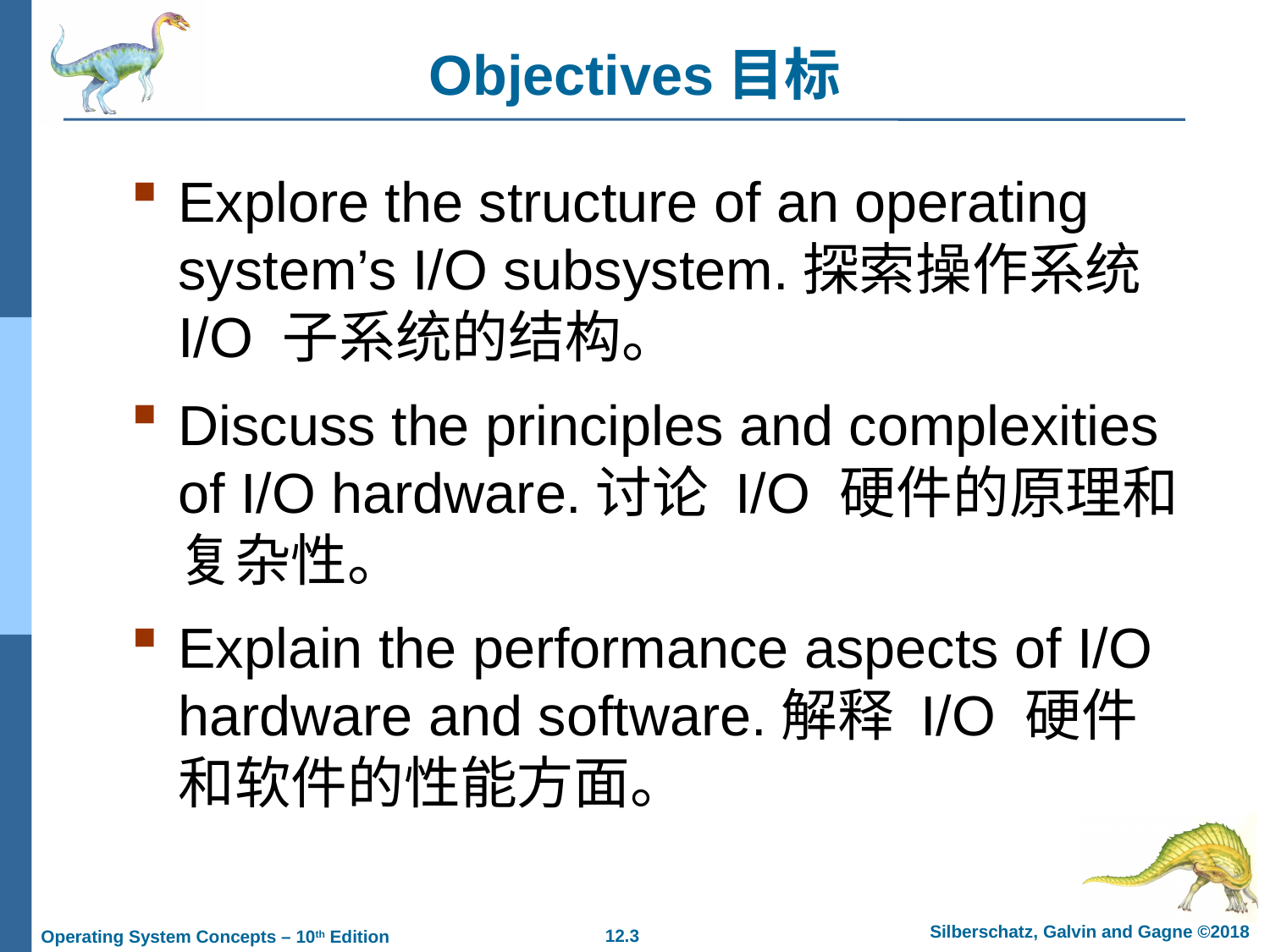

# Objectives目标
Explore the structure of an operating system’s I/O subsystem.探索操作系统 I/O 子系统的结构。
Discuss the principles and complexities of I/O hardware.讨论 I/O 硬件的原理和复杂性。
Explain the performance aspects of I/O hardware and software.解释 I/O 硬件和软件的性能方面。